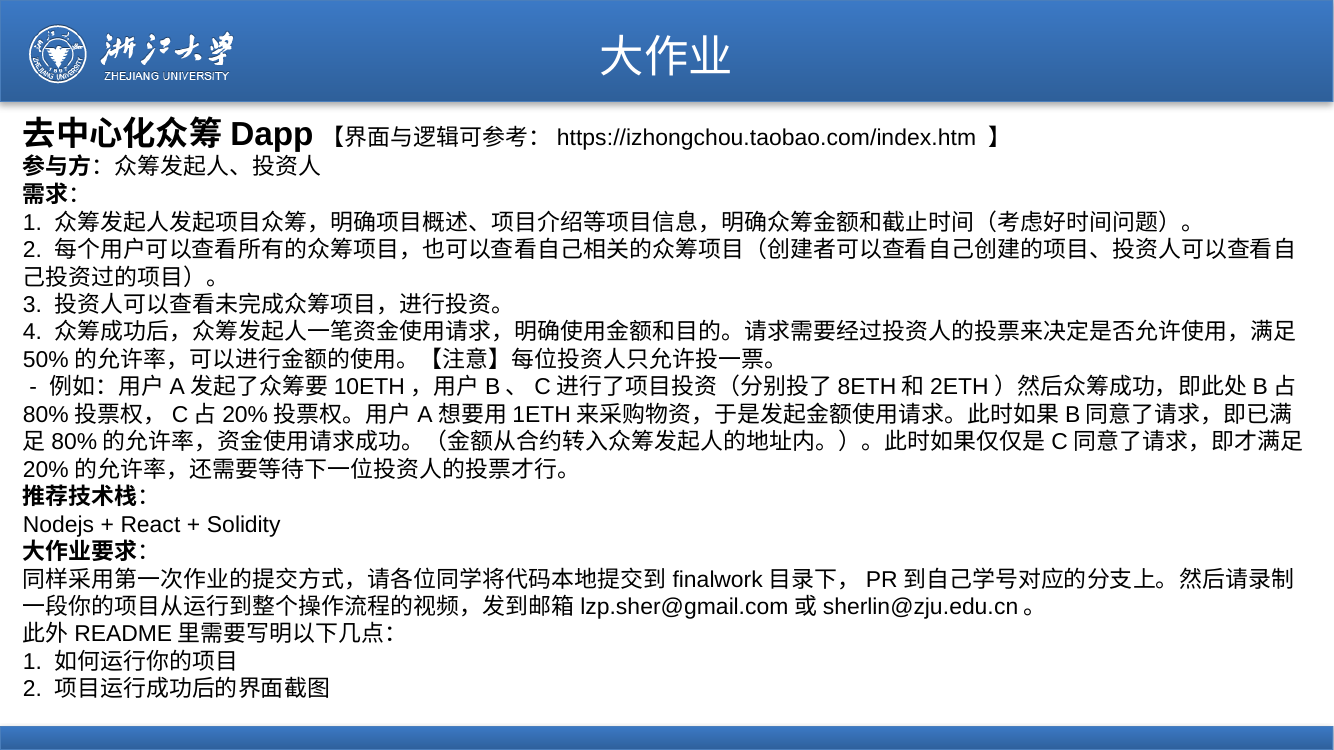

# 大作业
去中心化众筹Dapp【界面与逻辑可参考：https://izhongchou.taobao.com/index.htm 】
参与方：众筹发起人、投资人
需求：
1. 众筹发起人发起项目众筹，明确项目概述、项目介绍等项目信息，明确众筹金额和截止时间（考虑好时间问题）。
2. 每个用户可以查看所有的众筹项目，也可以查看自己相关的众筹项目（创建者可以查看自己创建的项目、投资人可以查看自己投资过的项目）。
3. 投资人可以查看未完成众筹项目，进行投资。
4. 众筹成功后，众筹发起人一笔资金使用请求，明确使用金额和目的。请求需要经过投资人的投票来决定是否允许使用，满足50%的允许率，可以进行金额的使用。【注意】每位投资人只允许投一票。
 - 例如：用户A发起了众筹要10ETH，用户B、C进行了项目投资（分别投了8ETH和2ETH）然后众筹成功，即此处B占80%投票权，C占20%投票权。用户A想要用1ETH来采购物资，于是发起金额使用请求。此时如果B同意了请求，即已满足80%的允许率，资金使用请求成功。（金额从合约转入众筹发起人的地址内。）。此时如果仅仅是C同意了请求，即才满足20%的允许率，还需要等待下一位投资人的投票才行。
推荐技术栈：
Nodejs + React + Solidity
大作业要求：
同样采用第一次作业的提交方式，请各位同学将代码本地提交到finalwork目录下，PR到自己学号对应的分支上。然后请录制一段你的项目从运行到整个操作流程的视频，发到邮箱lzp.sher@gmail.com或sherlin@zju.edu.cn。
此外README里需要写明以下几点：
1. 如何运行你的项目
2. 项目运行成功后的界面截图